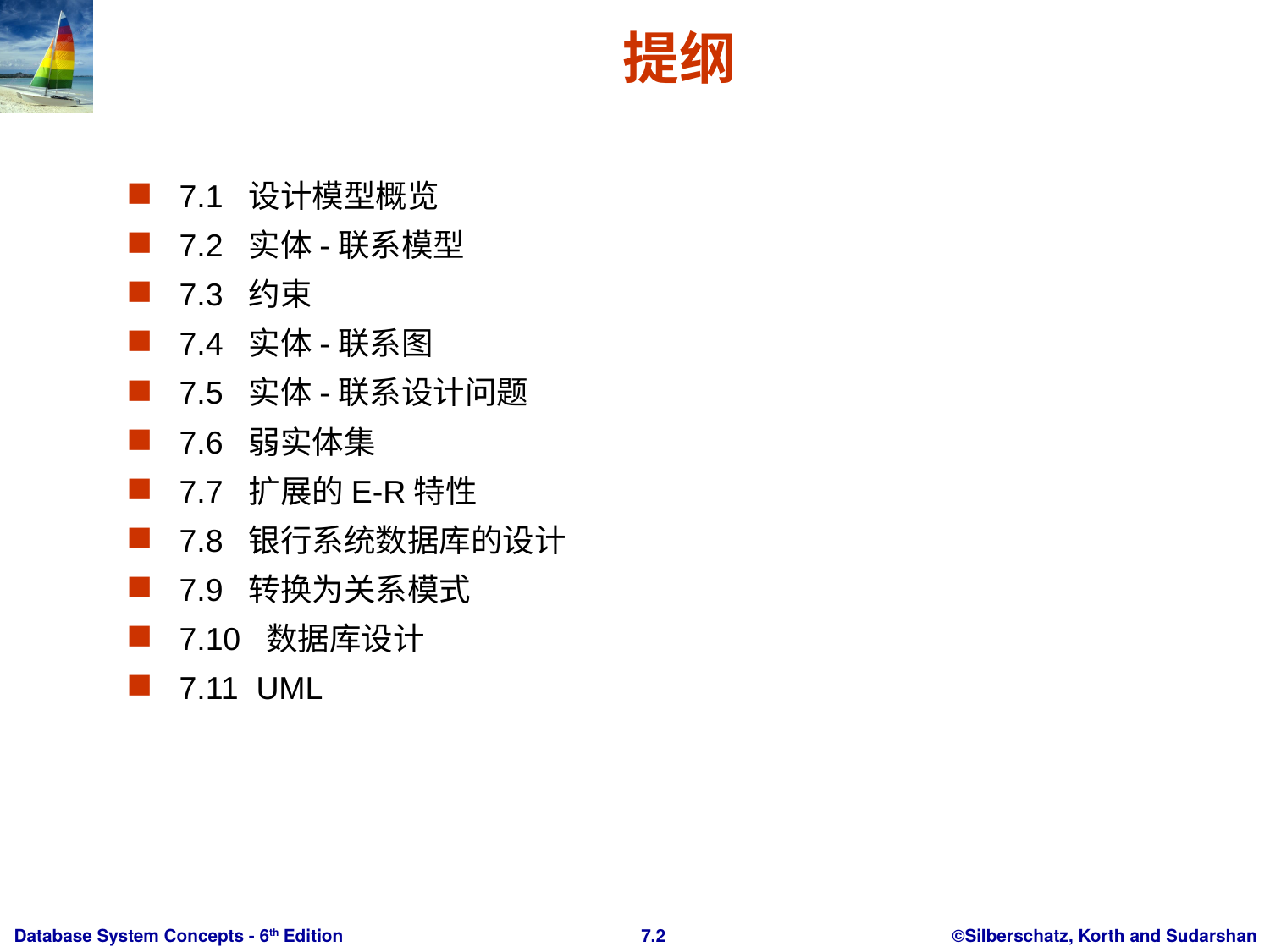

# 提纲
7.1  设计模型概览
7.2  实体-联系模型
7.3  约束
7.4  实体-联系图
7.5  实体-联系设计问题
7.6  弱实体集
7.7  扩展的E-R特性
7.8  银行系统数据库的设计
7.9  转换为关系模式
7.10  数据库设计
7.11  UML